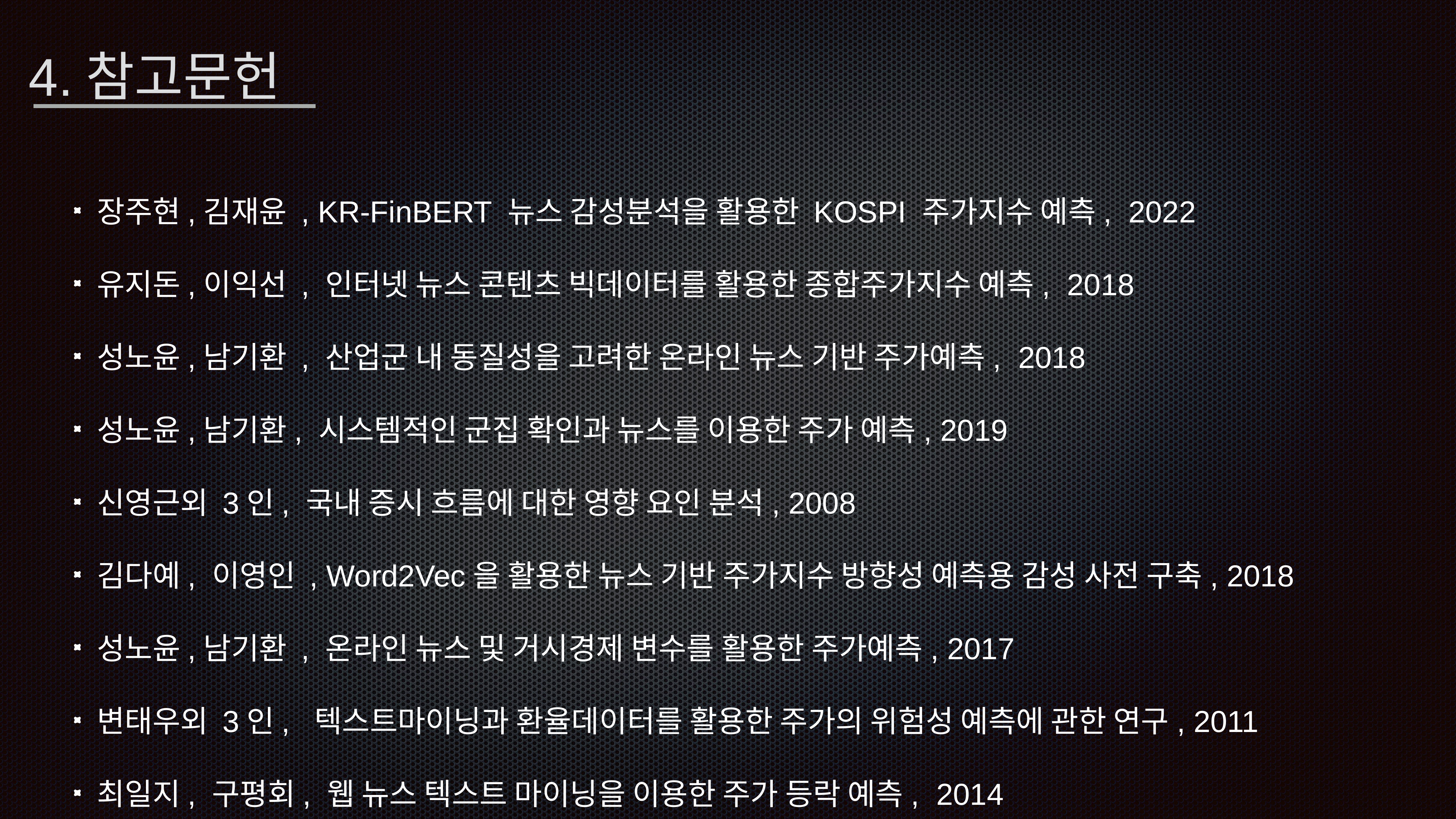

# 4.참고문헌

장주현,김재윤 , KR-FinBERT 뉴스 감성분석을 활용한 KOSPI 주가지수 예측,  2022
유지돈,이익선 , 인터넷 뉴스 콘텐츠 빅데이터를 활용한 종합주가지수 예측,  2018
성노윤,남기환 , 산업군 내 동질성을 고려한 온라인 뉴스 기반 주가예측,  2018
성노윤,남기환, 시스템적인 군집 확인과 뉴스를 이용한 주가 예측, 2019
신영근외 3인, 국내 증시 흐름에 대한 영향 요인 분석, 2008
김다예, 이영인 , Word2Vec을 활용한 뉴스 기반 주가지수 방향성 예측용 감성 사전 구축, 2018
성노윤,남기환 , 온라인 뉴스 및 거시경제 변수를 활용한 주가예측, 2017
변태우외 3인,  텍스트마이닝과 환율데이터를 활용한 주가의 위험성 예측에 관한 연구, 2011
최일지, 구평회, 웹 뉴스 텍스트 마이닝을 이용한 주가 등락 예측,  2014